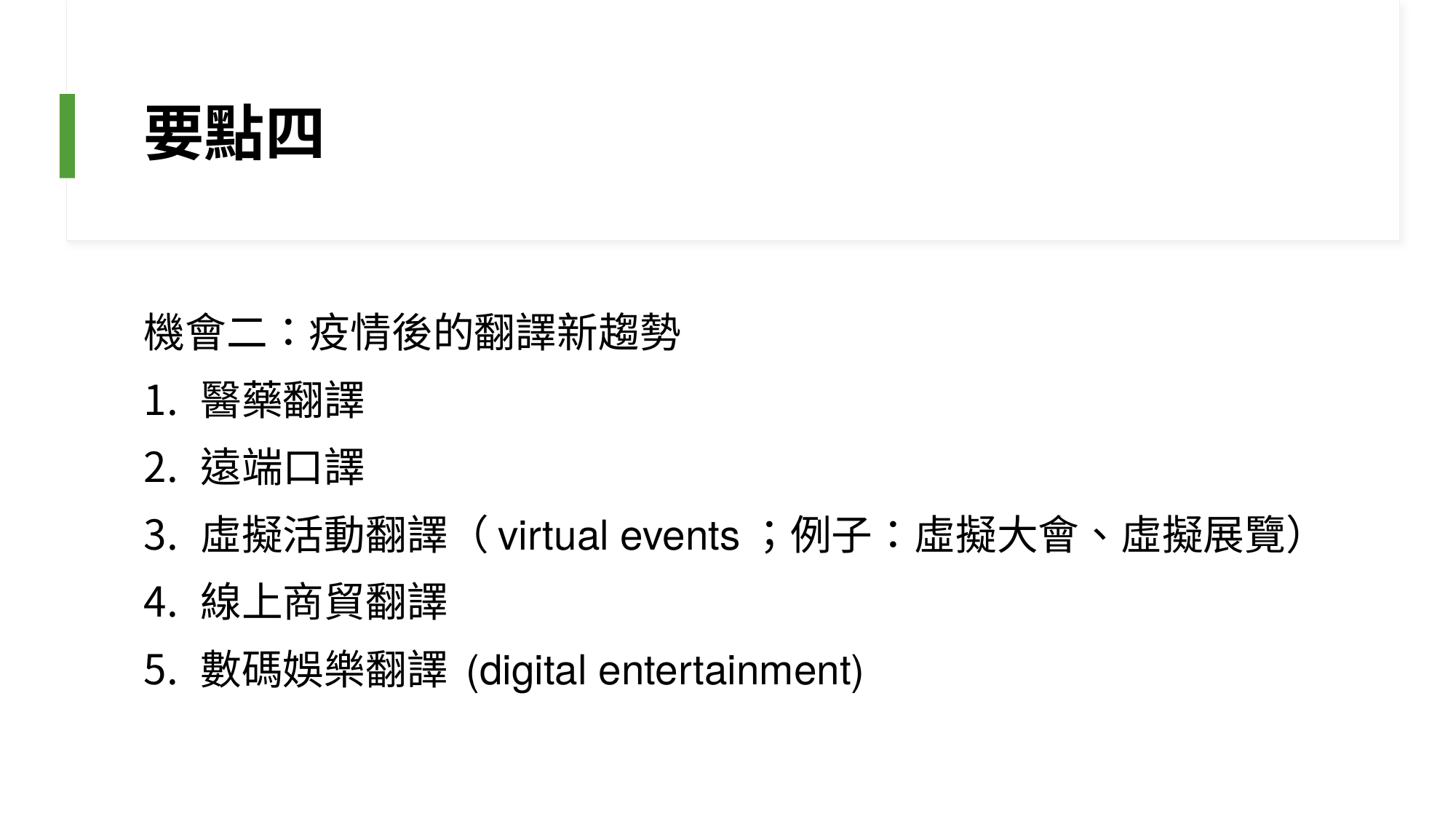

# 要點四
機會二：疫情後的翻譯新趨勢
醫藥翻譯
遠端口譯
虛擬活動翻譯（virtual events；例子：虛擬大會、虛擬展覽）
線上商貿翻譯
數碼娛樂翻譯 (digital entertainment)